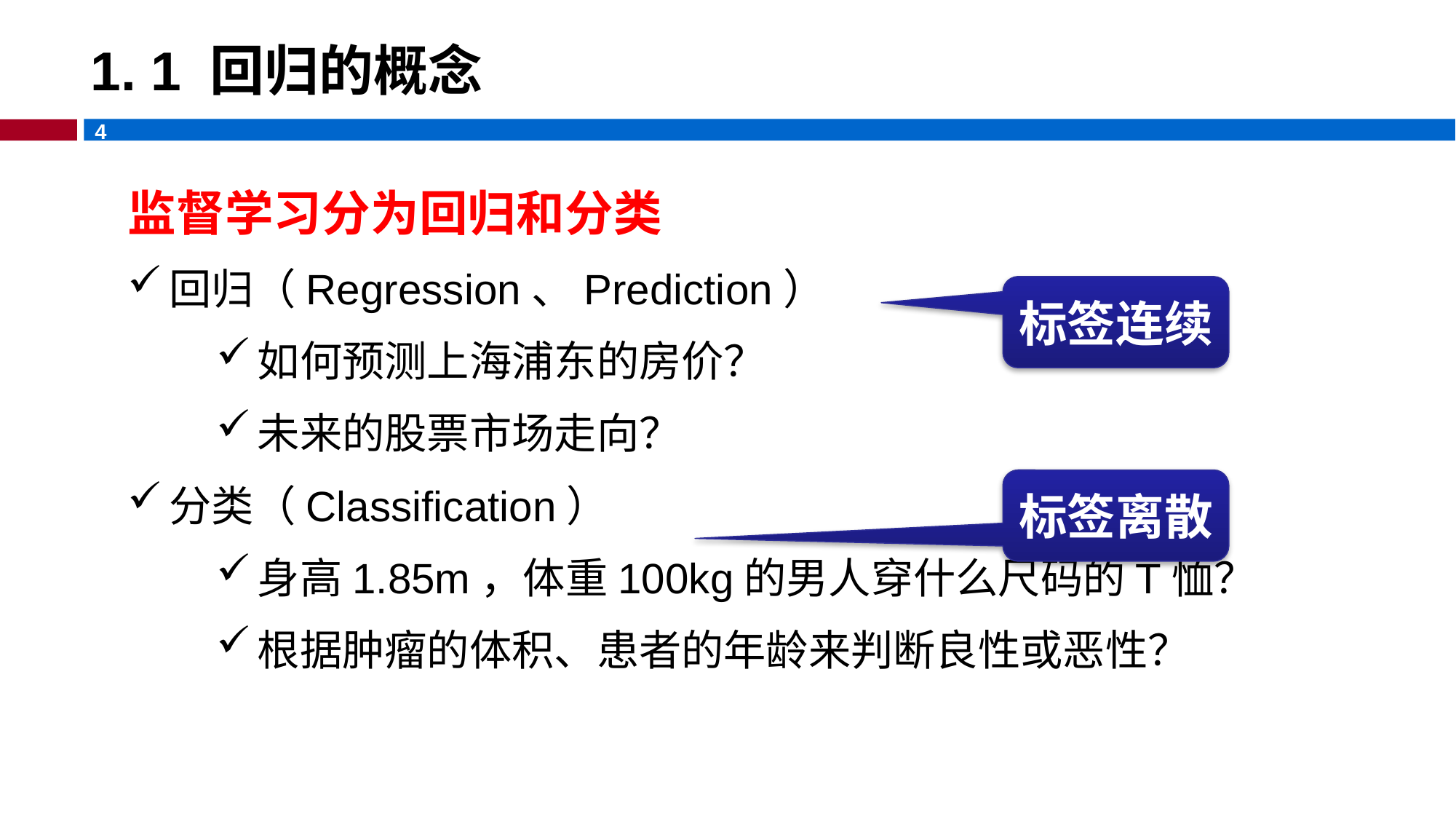

# 1. 1 回归的概念
监督学习分为回归和分类
回归（Regression、Prediction）
如何预测上海浦东的房价？
未来的股票市场走向？
分类（Classification）
身高1.85m，体重100kg的男人穿什么尺码的T恤？
根据肿瘤的体积、患者的年龄来判断良性或恶性？

标签连续
标签离散